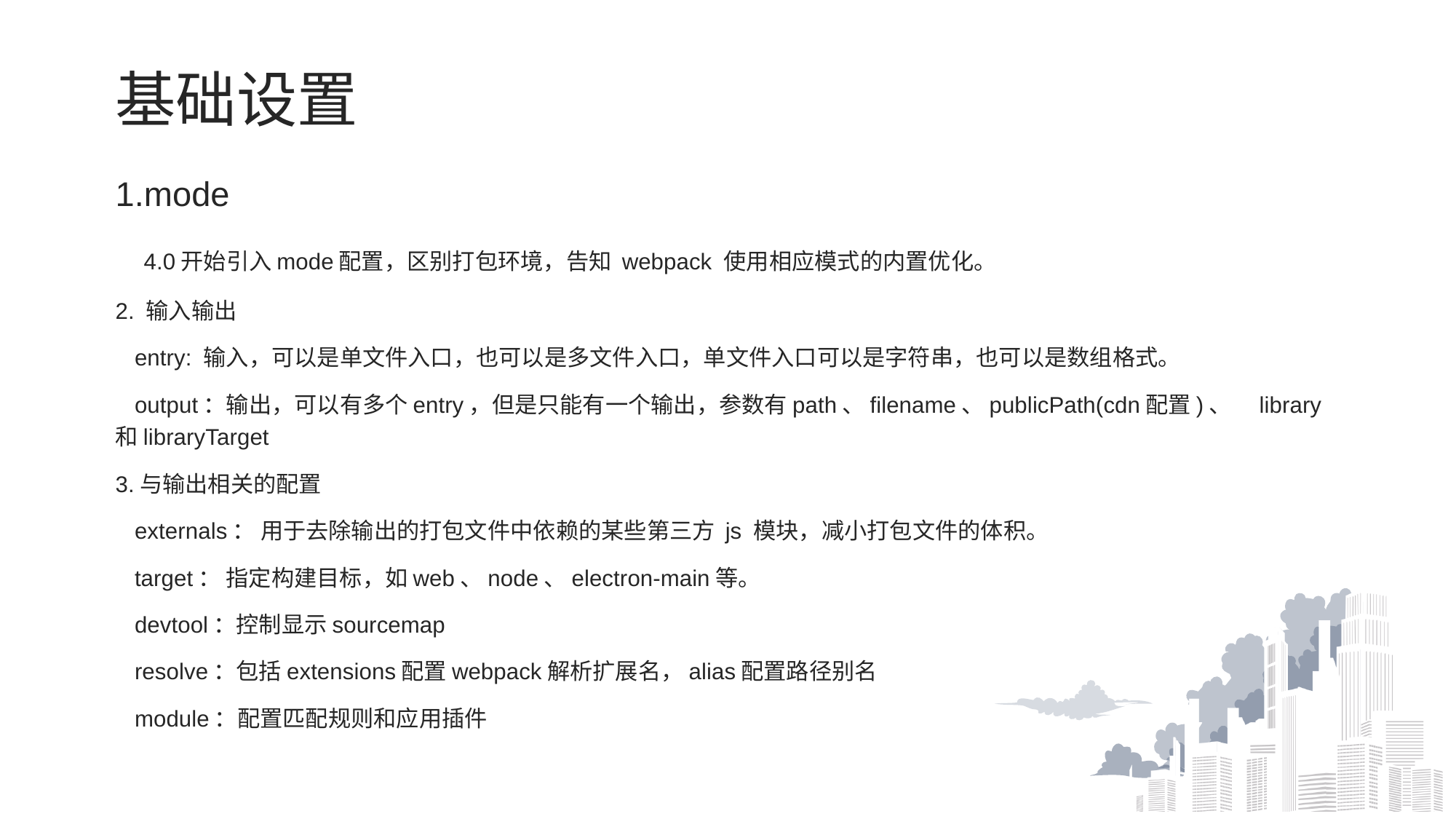

# 基础设置
1.mode
   4.0开始引入mode配置，区别打包环境，告知 webpack 使用相应模式的内置优化。
2. 输入输出
   entry: 输入，可以是单文件入口，也可以是多文件入口，单文件入口可以是字符串，也可以是数组格式。
   output：输出，可以有多个entry，但是只能有一个输出，参数有path、filename、publicPath(cdn配置)、		  library 和libraryTarget
3.与输出相关的配置
   externals： 用于去除输出的打包文件中依赖的某些第三方 js 模块，减小打包文件的体积。
   target： 指定构建目标，如web、node、electron-main等。
   devtool：控制显示sourcemap
   resolve：包括extensions配置webpack解析扩展名，alias配置路径别名
   module：配置匹配规则和应用插件